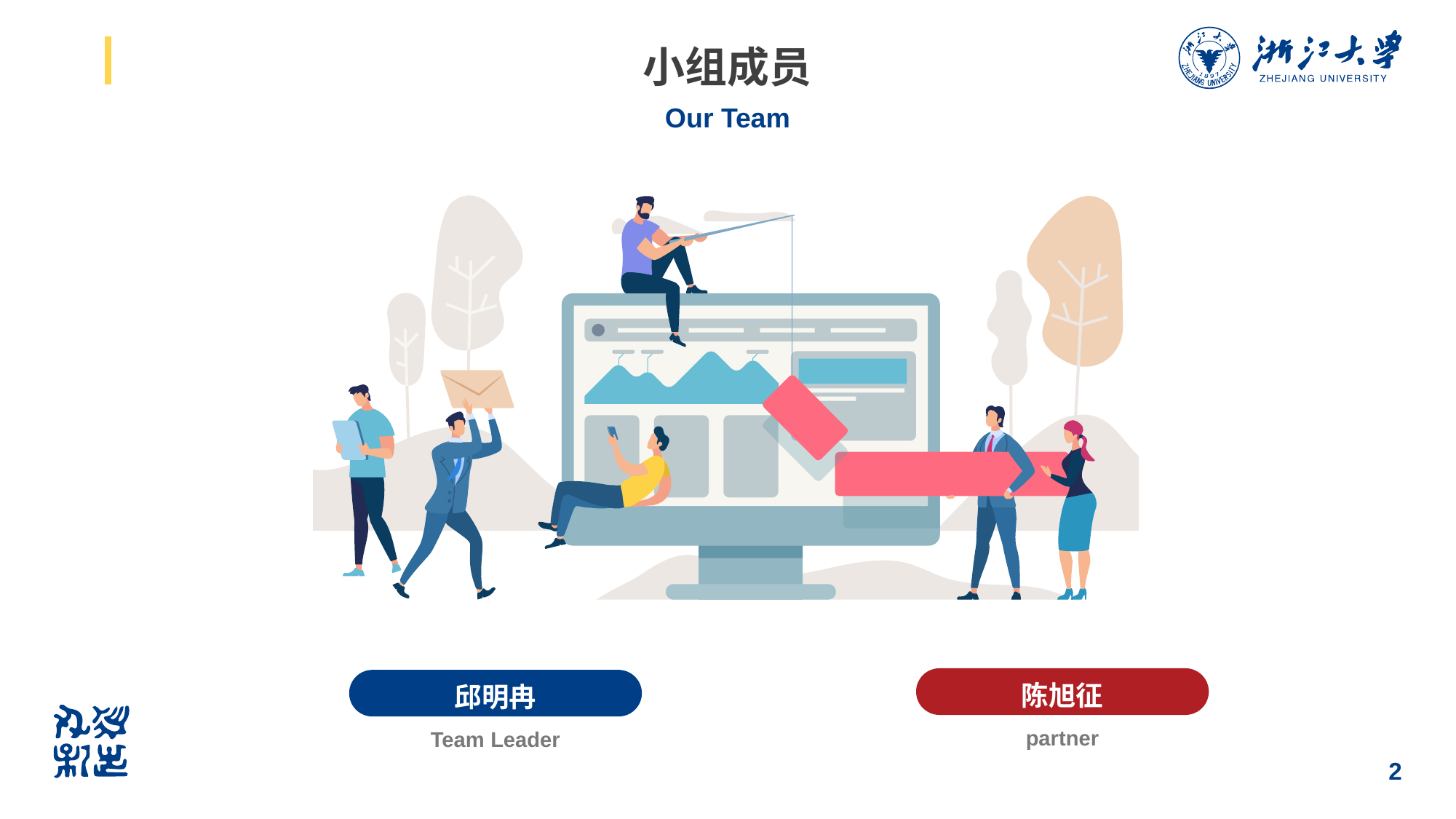

# 小组成员
Our Team

陈旭征
partner
邱明冉
Team Leader
2